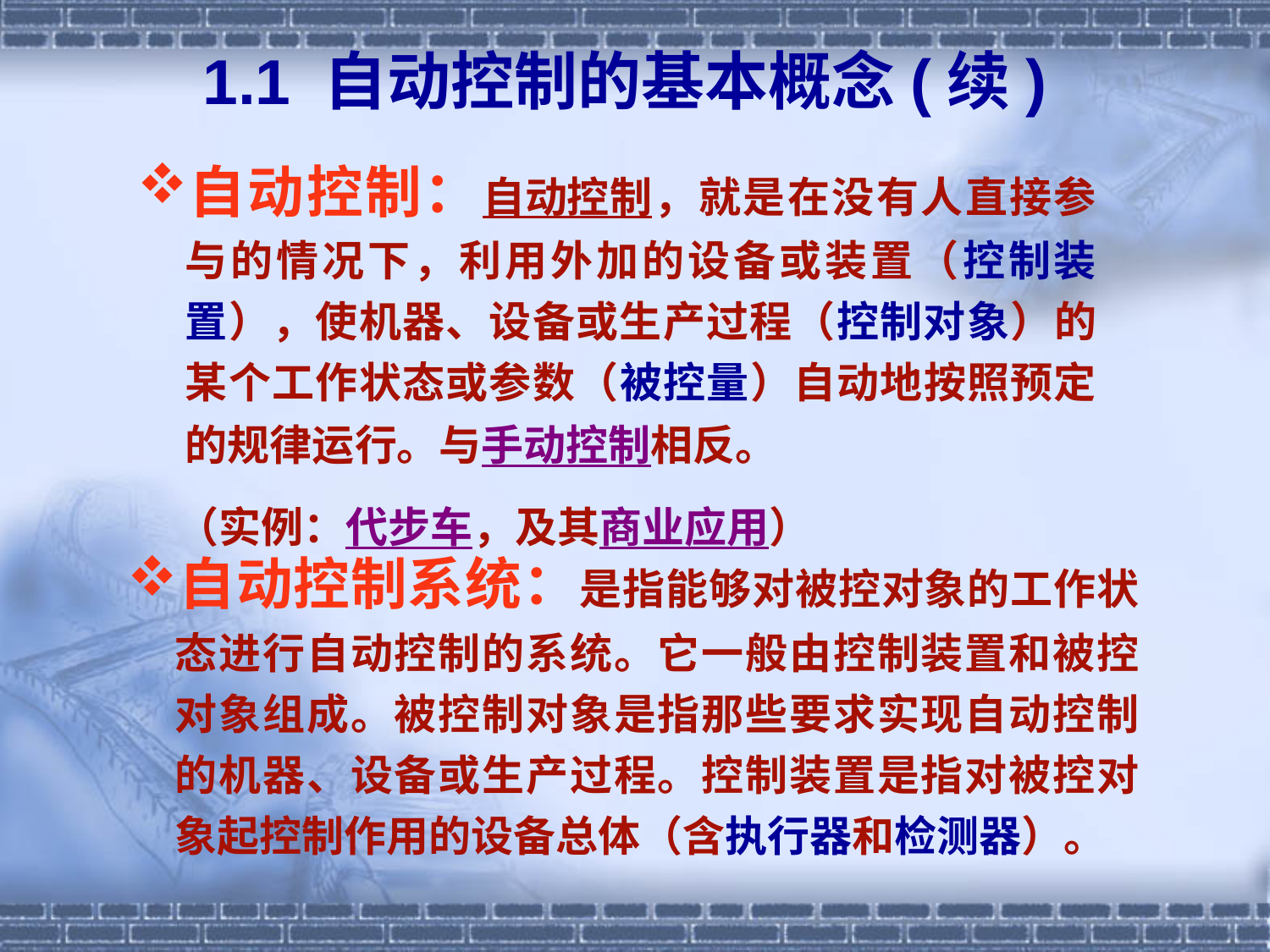

# 1.1 自动控制的基本概念(续)
自动控制：自动控制，就是在没有人直接参与的情况下，利用外加的设备或装置（控制装置），使机器、设备或生产过程（控制对象）的某个工作状态或参数（被控量）自动地按照预定的规律运行。与手动控制相反。
   （实例：代步车，及其商业应用）
自动控制系统：是指能够对被控对象的工作状态进行自动控制的系统。它一般由控制装置和被控对象组成。被控制对象是指那些要求实现自动控制的机器、设备或生产过程。控制装置是指对被控对象起控制作用的设备总体（含执行器和检测器）。